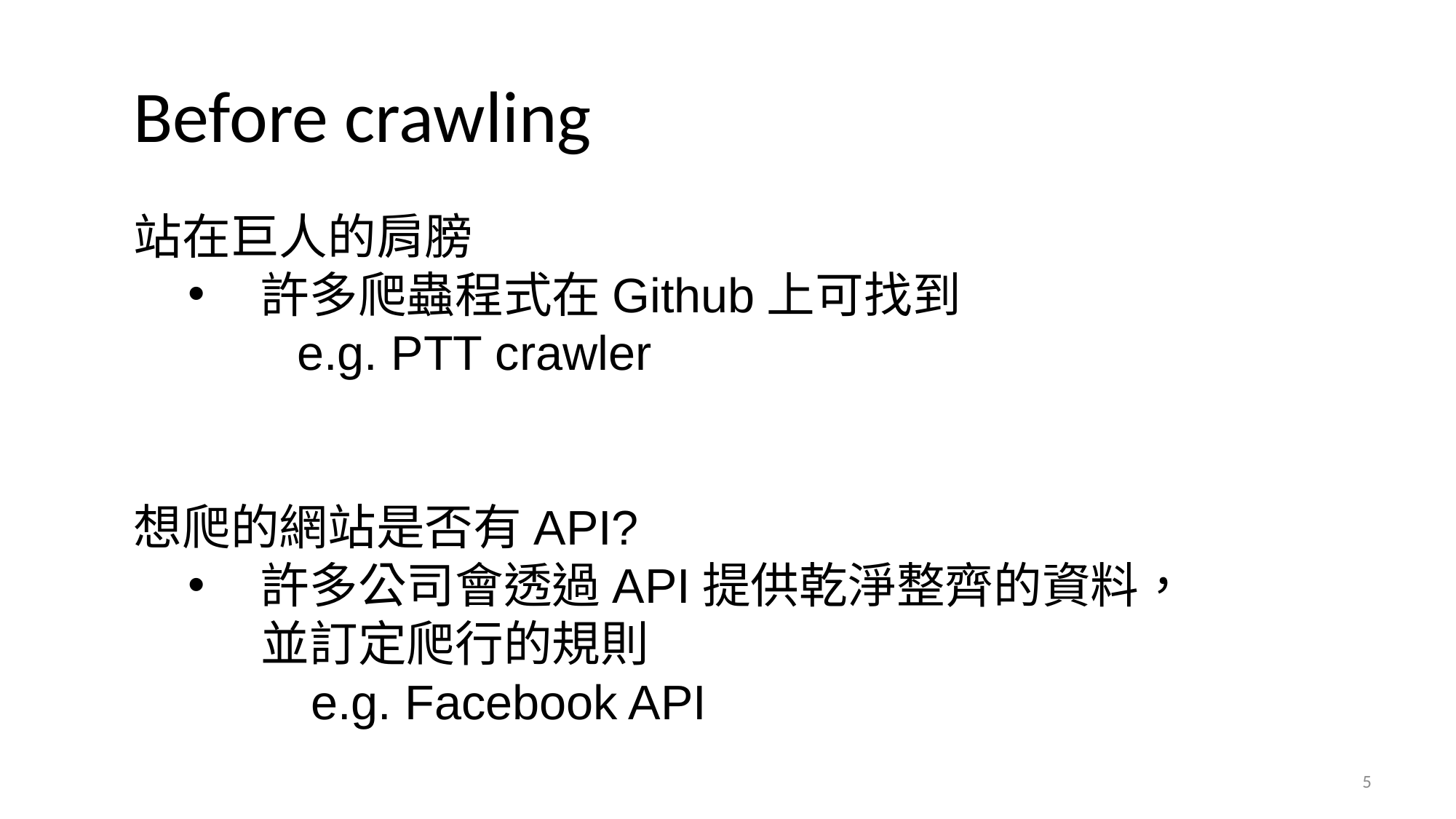

# Before crawling
站在巨人的肩膀
許多爬蟲程式在Github上可找到
	e.g. PTT crawler

想爬的網站是否有API?
許多公司會透過API提供乾淨整齊的資料，並訂定爬行的規則
	 e.g. Facebook API
5